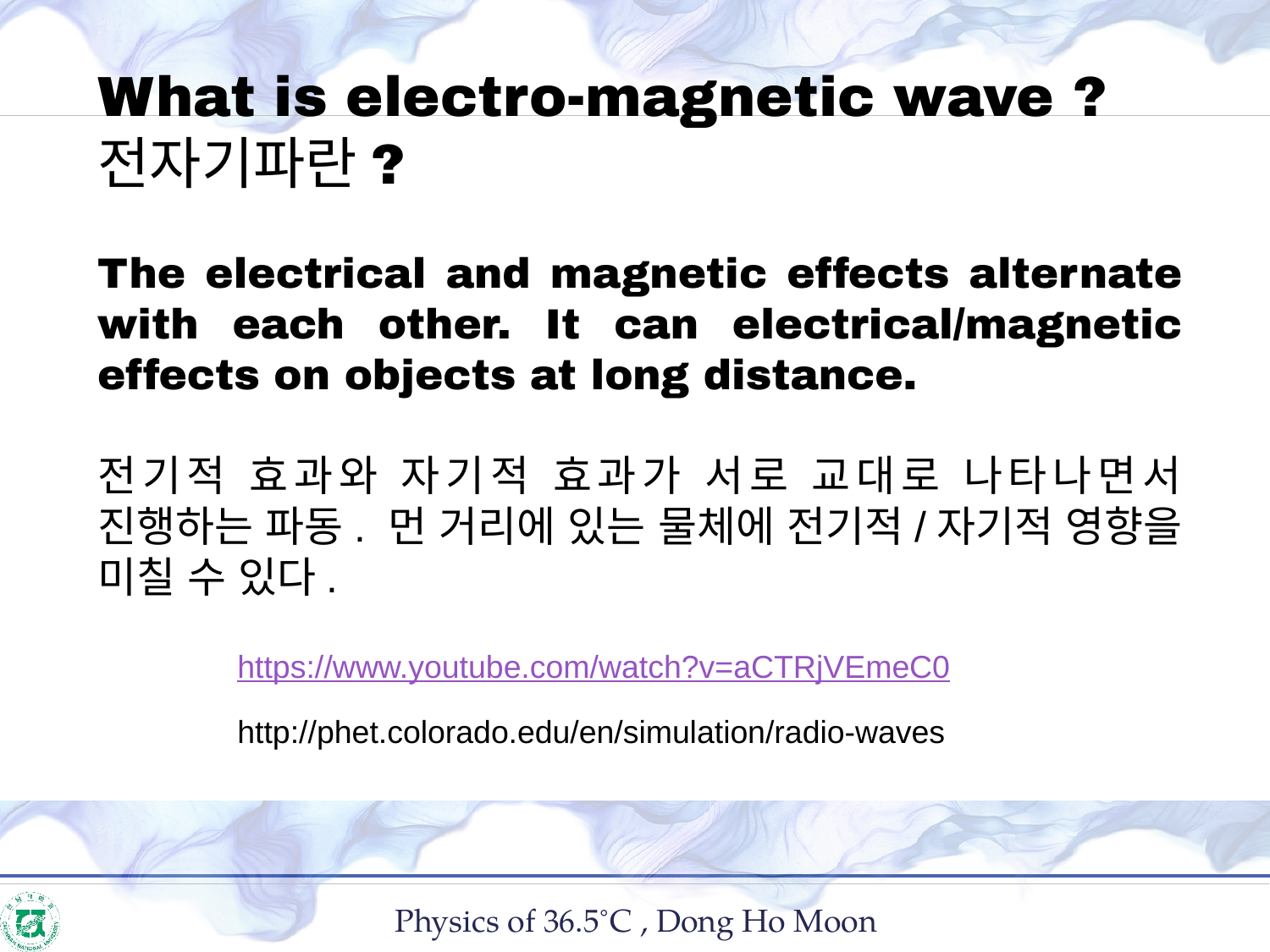

What is electro-magnetic wave ?
전자기파란?

The electrical and magnetic effects alternate with each other. It can electrical/magnetic effects on objects at long distance.

전기적 효과와 자기적 효과가 서로 교대로 나타나면서 진행하는 파동. 먼 거리에 있는 물체에 전기적/자기적 영향을 미칠 수 있다.

https://www.youtube.com/watch?v=aCTRjVEmeC0
http://phet.colorado.edu/en/simulation/radio-waves